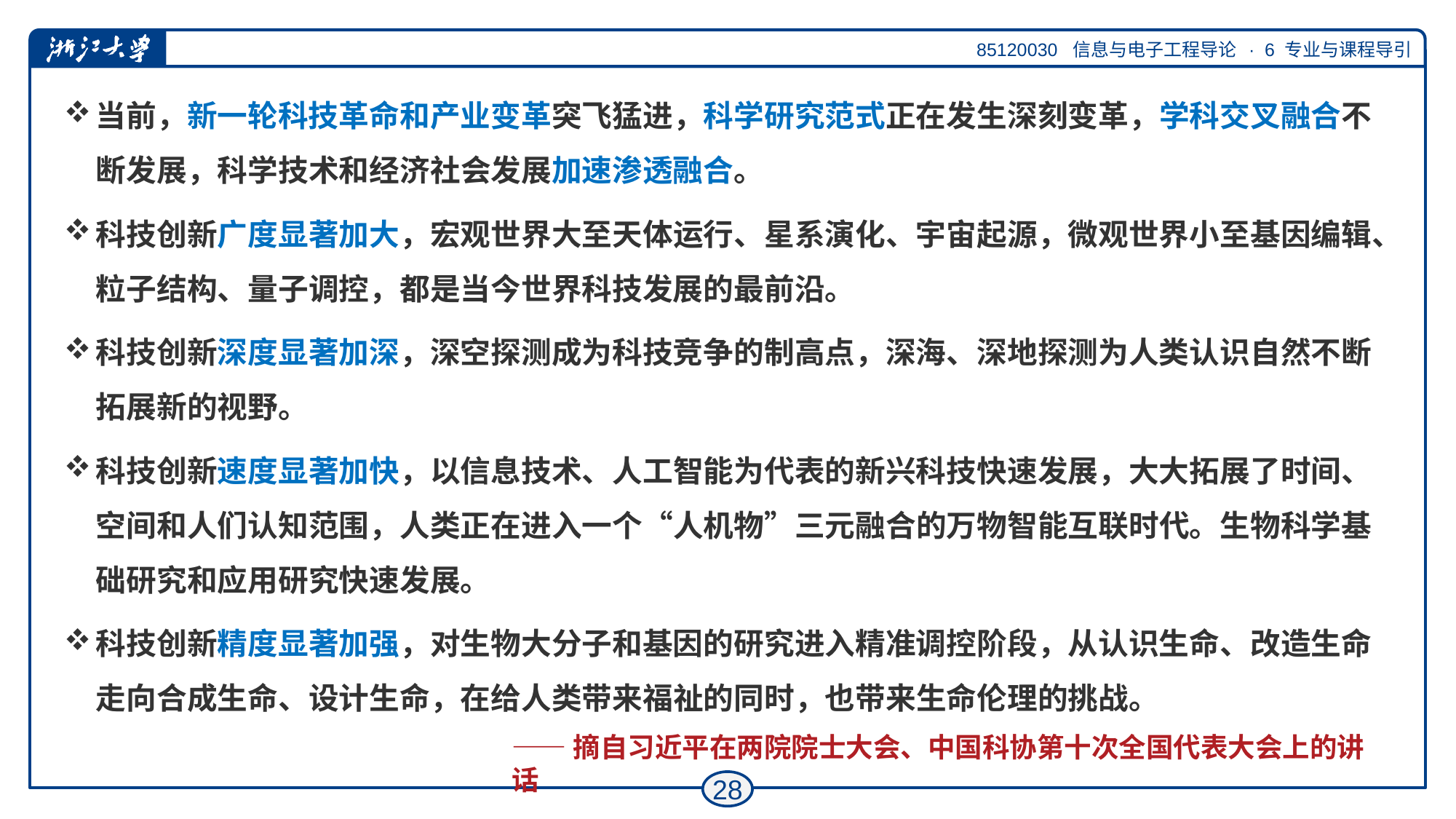

当前，新一轮科技革命和产业变革突飞猛进，科学研究范式正在发生深刻变革，学科交叉融合不断发展，科学技术和经济社会发展加速渗透融合。
科技创新广度显著加大，宏观世界大至天体运行、星系演化、宇宙起源，微观世界小至基因编辑、粒子结构、量子调控，都是当今世界科技发展的最前沿。
科技创新深度显著加深，深空探测成为科技竞争的制高点，深海、深地探测为人类认识自然不断拓展新的视野。
科技创新速度显著加快，以信息技术、人工智能为代表的新兴科技快速发展，大大拓展了时间、空间和人们认知范围，人类正在进入一个“人机物”三元融合的万物智能互联时代。生物科学基础研究和应用研究快速发展。
科技创新精度显著加强，对生物大分子和基因的研究进入精准调控阶段，从认识生命、改造生命走向合成生命、设计生命，在给人类带来福祉的同时，也带来生命伦理的挑战。
# ——摘自习近平在两院院士大会、中国科协第十次全国代表大会上的讲话